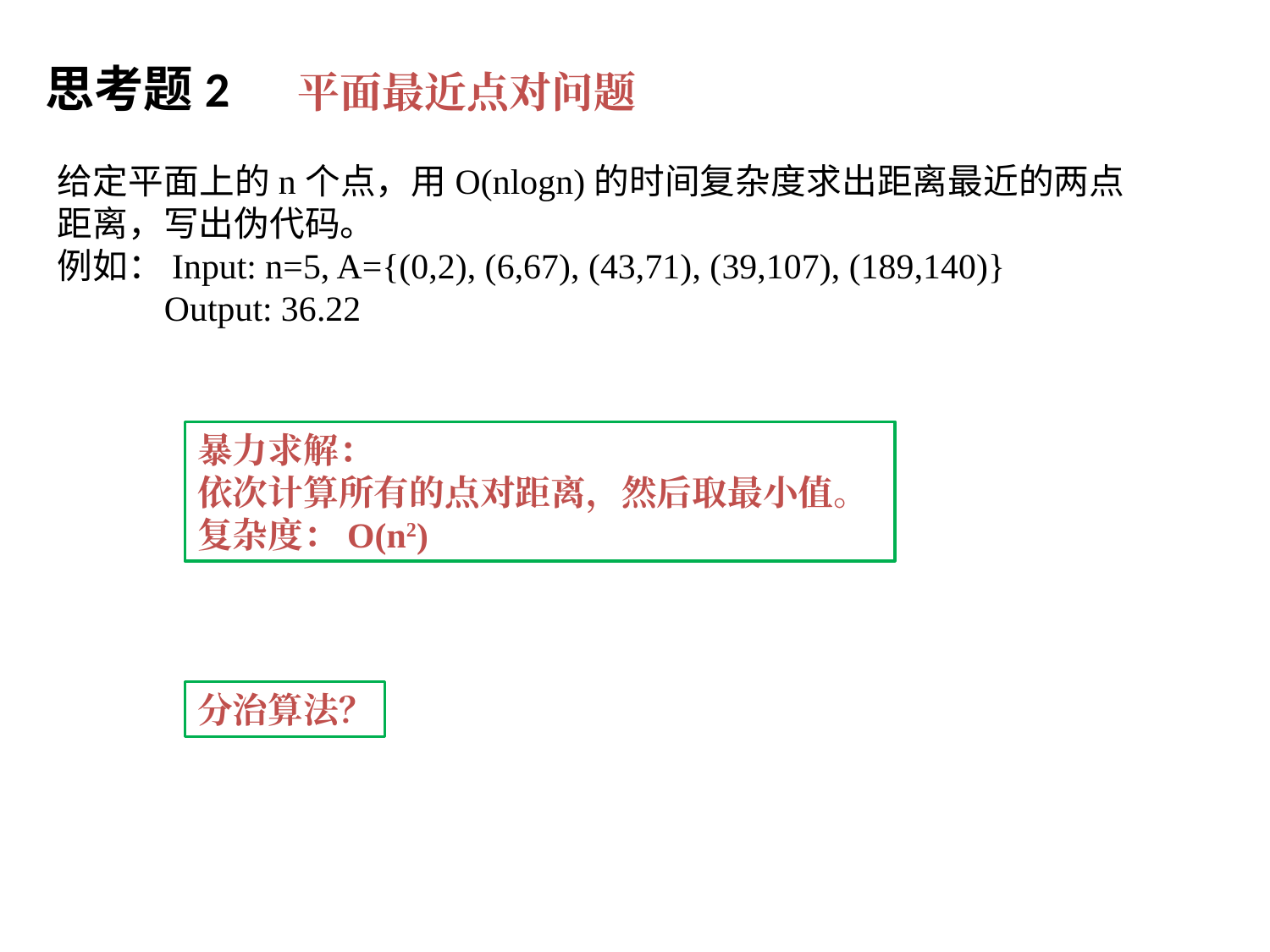

思考题2
平面最近点对问题
给定平面上的n个点，用O(nlogn)的时间复杂度求出距离最近的两点距离，写出伪代码。
例如：Input: n=5, A={(0,2), (6,67), (43,71), (39,107), (189,140)}
            Output: 36.22
暴力求解：
依次计算所有的点对距离，然后取最小值。
复杂度：O(n2)
分治算法？